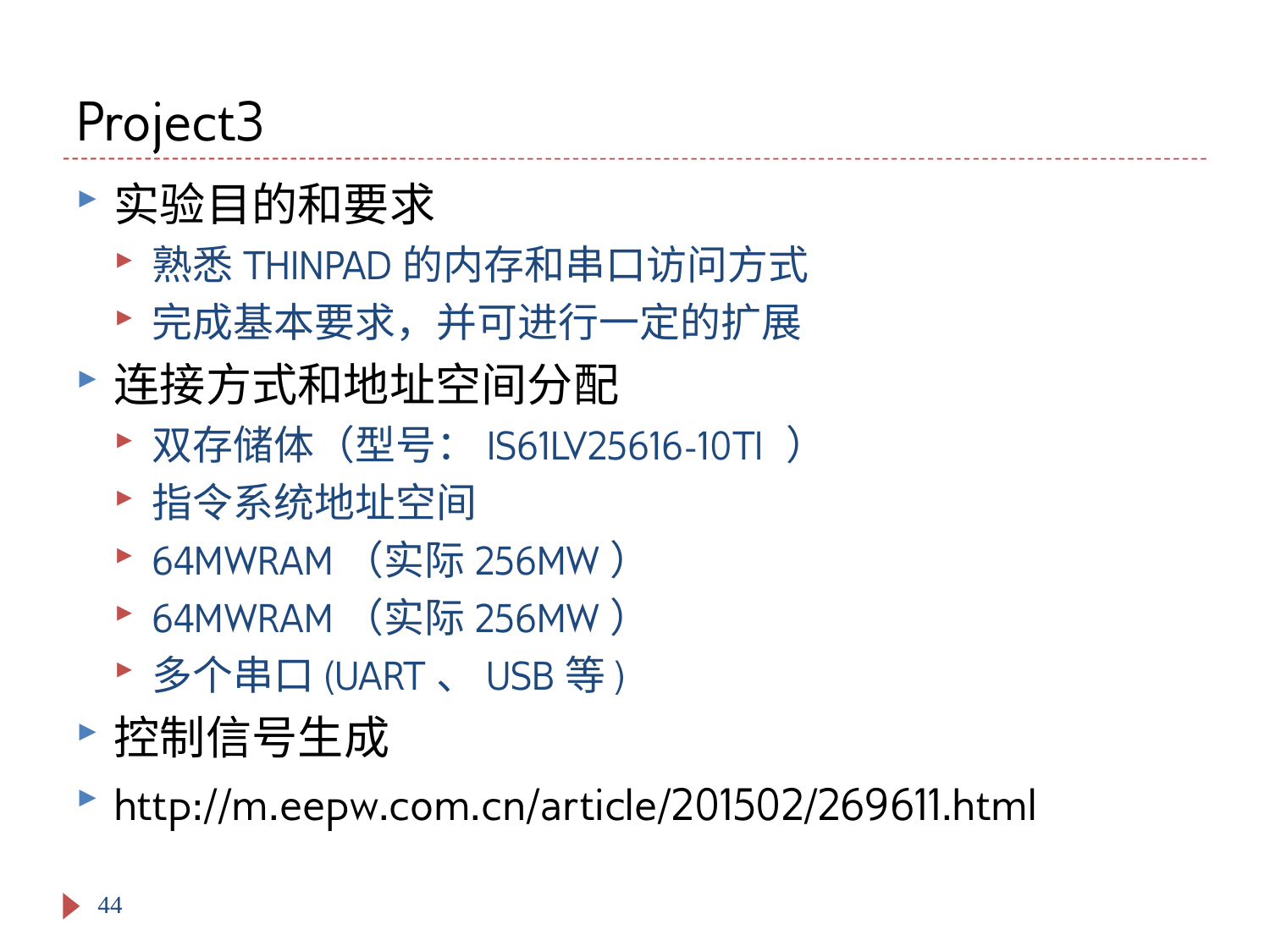

# Project3
实验目的和要求
熟悉THINPAD的内存和串口访问方式
完成基本要求，并可进行一定的扩展
连接方式和地址空间分配
双存储体（型号：IS61LV25616-10TI ）
指令系统地址空间
64MWRAM（实际256MW）
64MWRAM（实际256MW）
多个串口(UART、USB等)
控制信号生成
http://m.eepw.com.cn/article/201502/269611.html

44